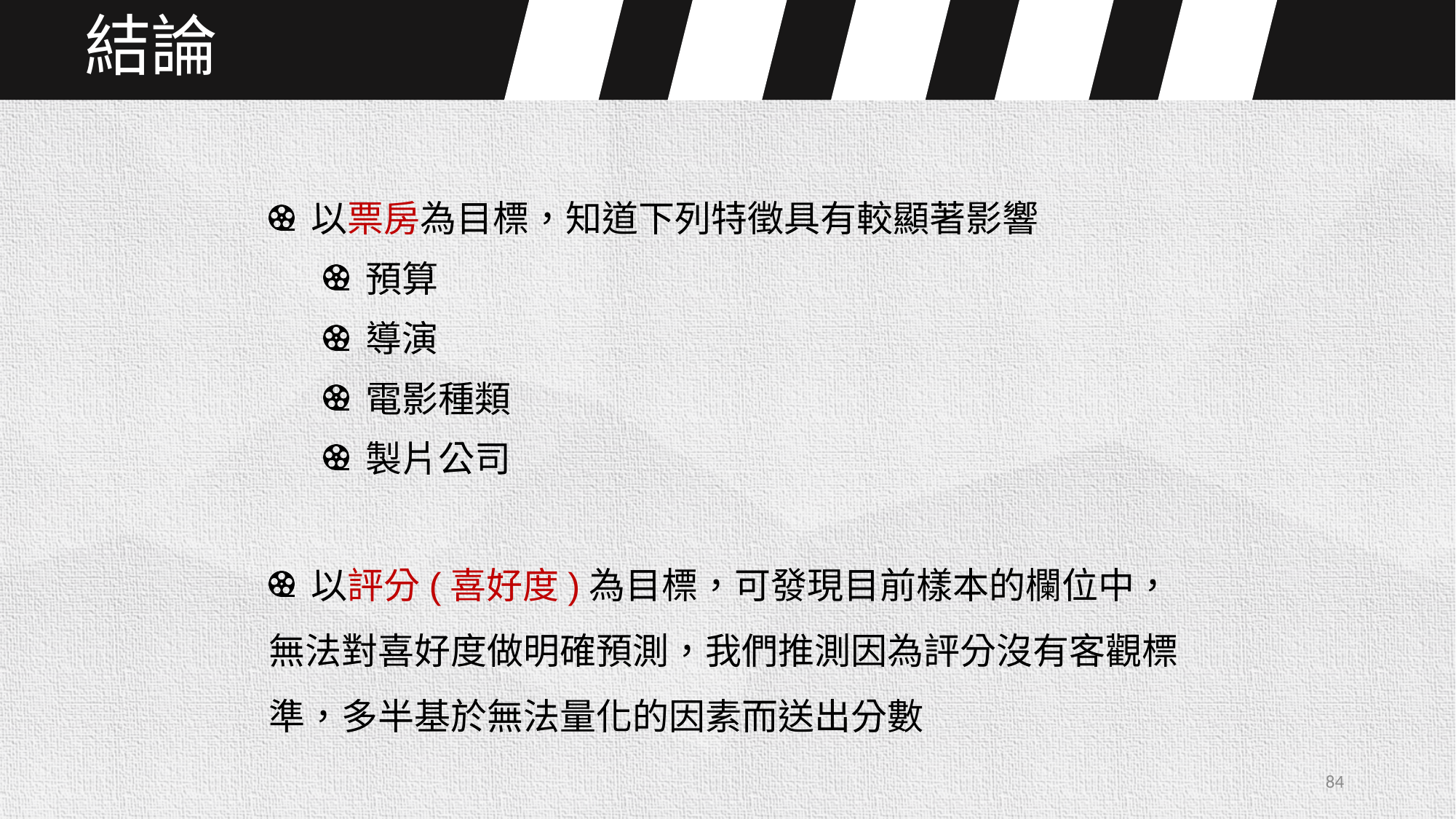

結論

 以票房為目標，知道下列特徵具有較顯著影響
 預算
 導演
 電影種類
 製片公司
 以評分(喜好度)為目標，可發現目前樣本的欄位中，無法對喜好度做明確預測，我們推測因為評分沒有客觀標準，多半基於無法量化的因素而送出分數
84